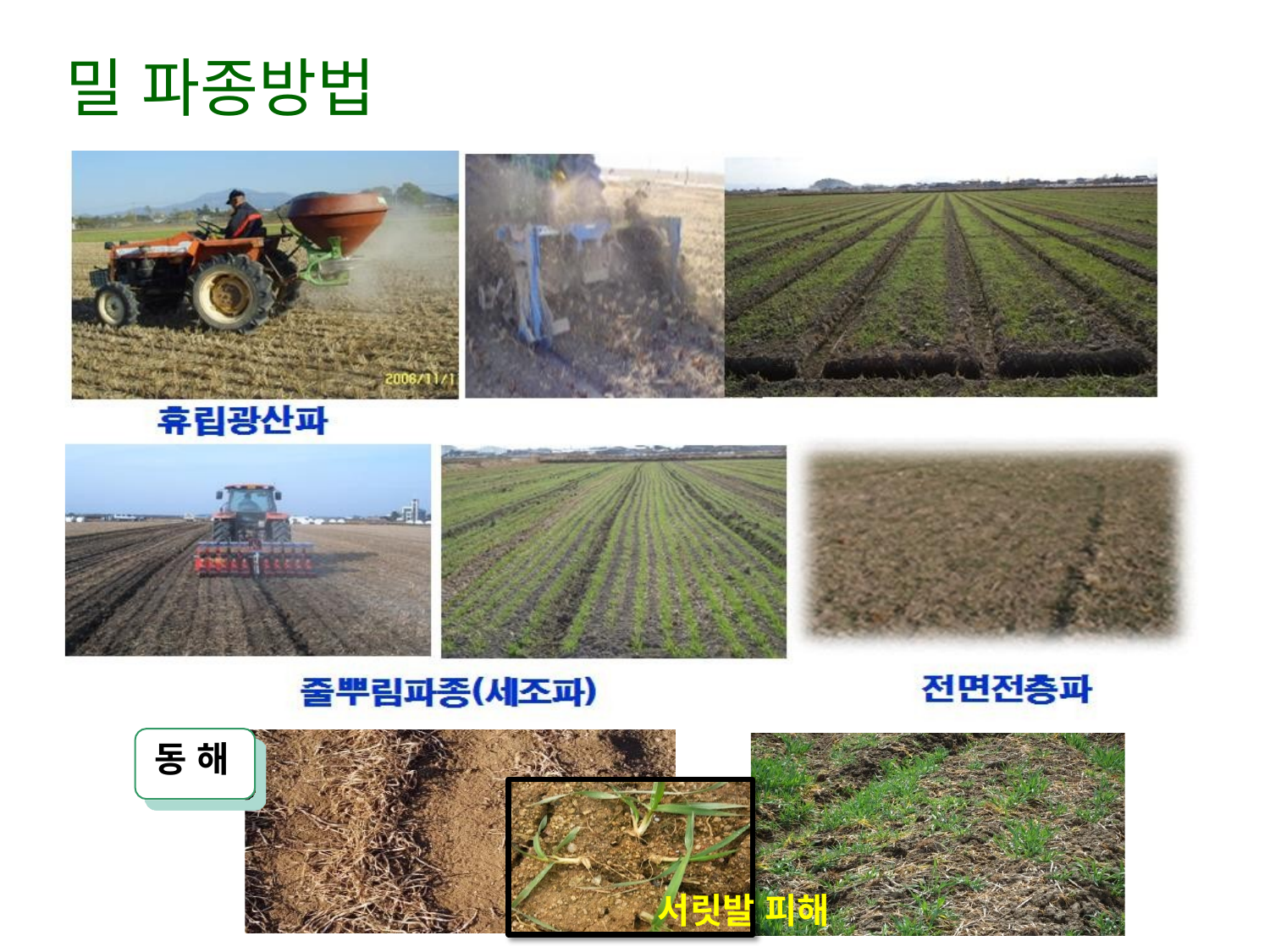

# 밀 파종방법

동 해
서릿발 피해